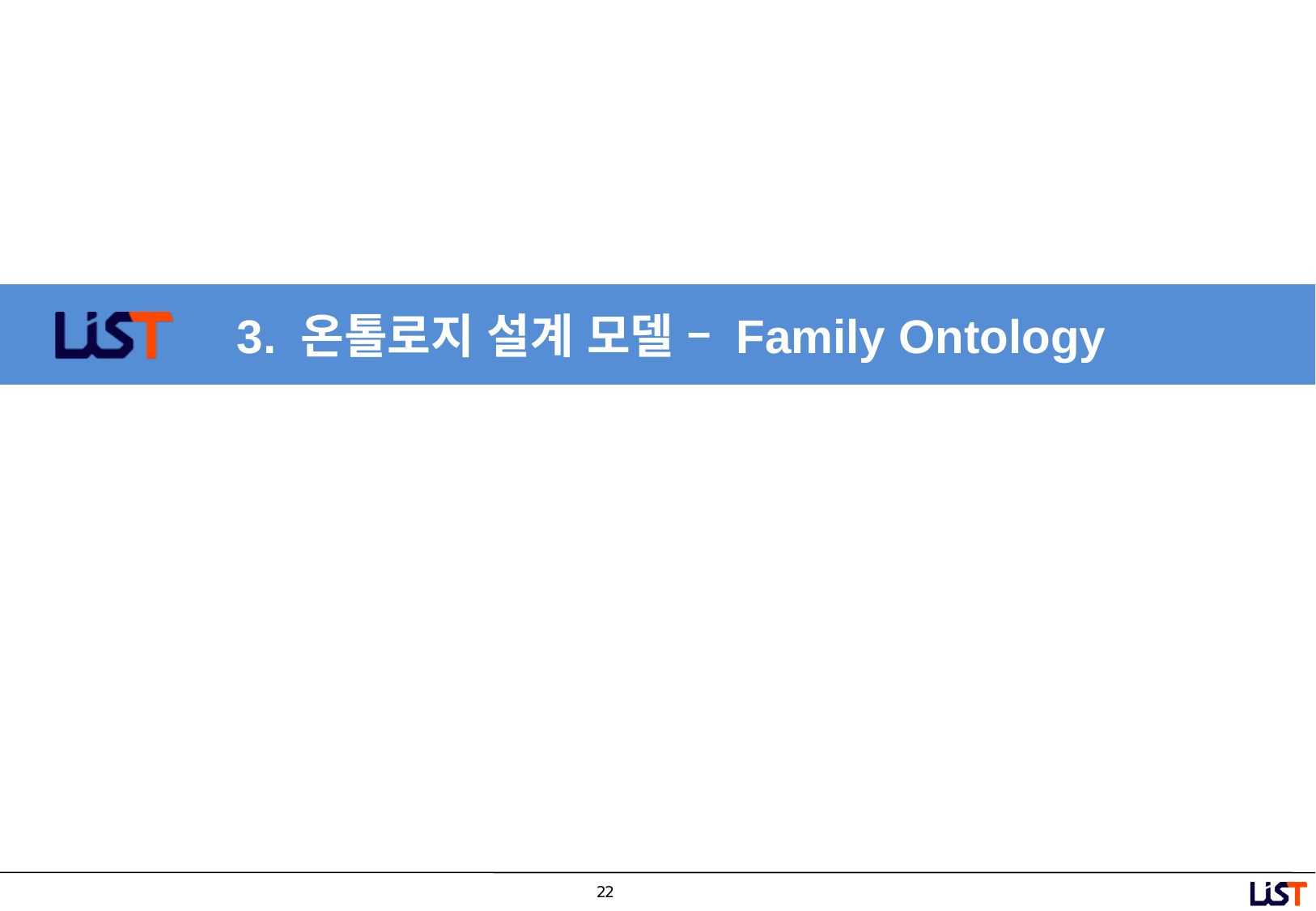

# 3. 온톨로지 설계 모델 – Family Ontology